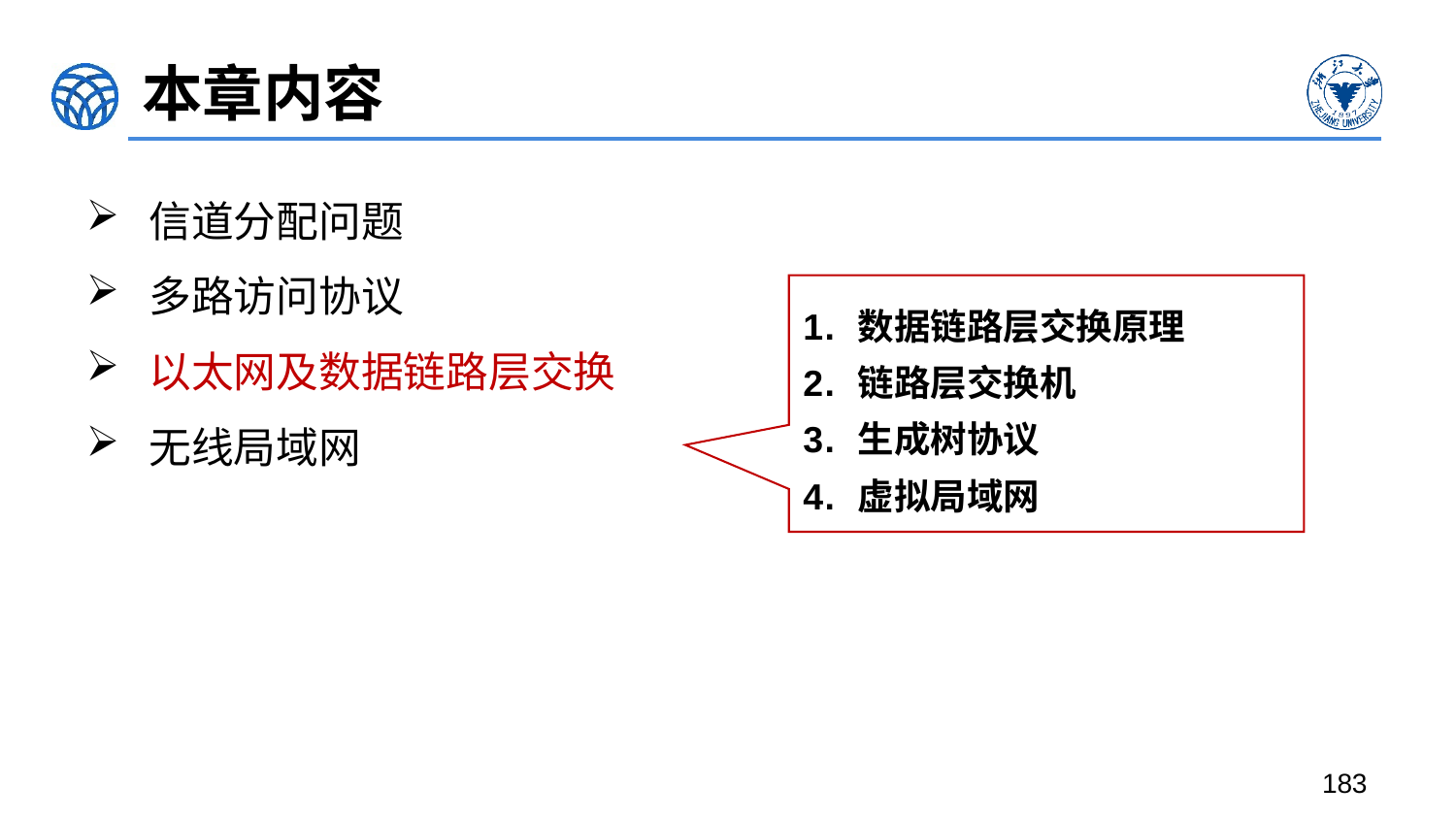

# 本章内容
 信道分配问题
 多路访问协议
 以太网及数据链路层交换
 无线局域网
数据链路层交换原理
链路层交换机
生成树协议
虚拟局域网
183